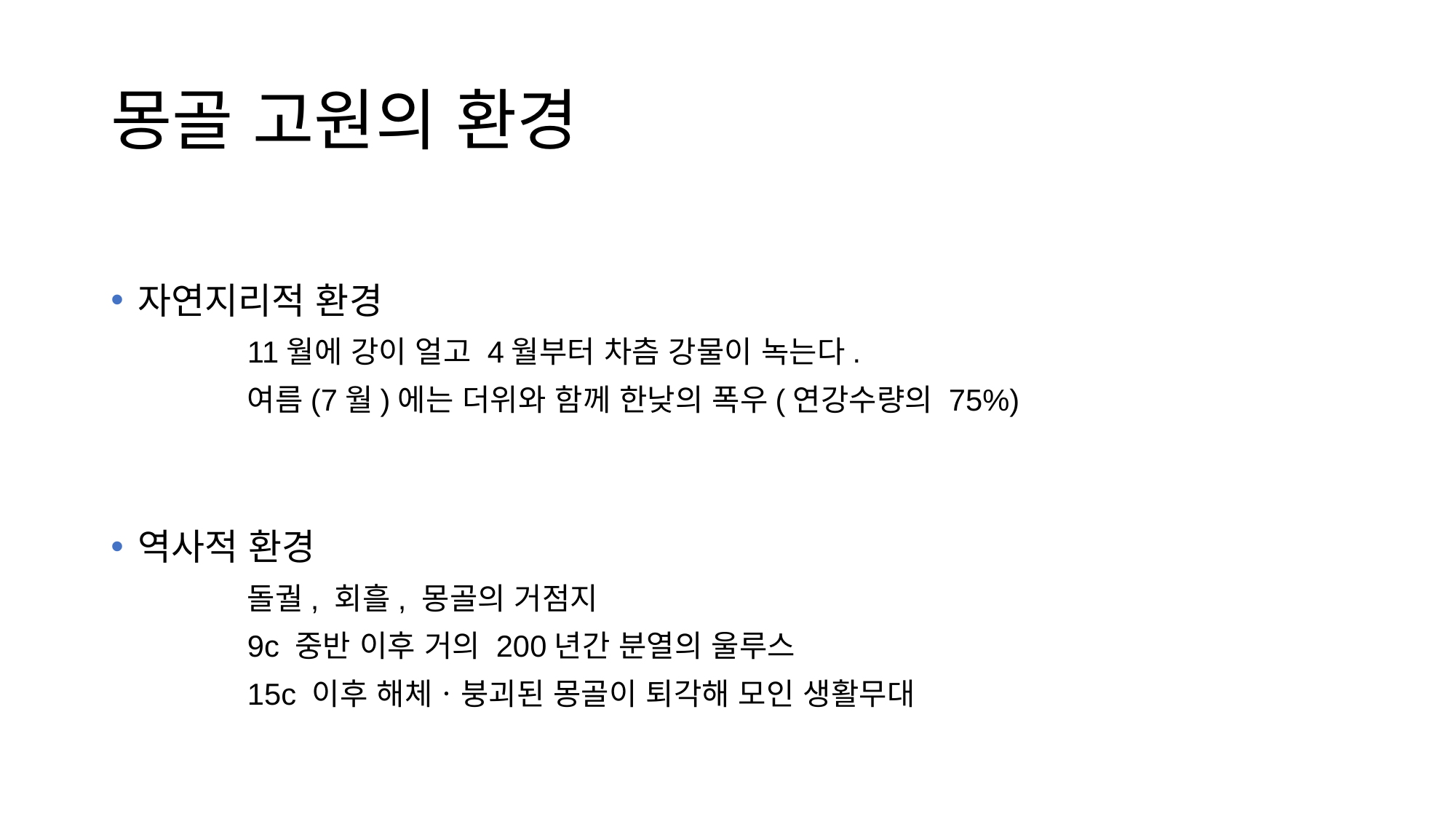

# 몽골 고원의 환경

자연지리적 환경
		11월에 강이 얼고 4월부터 차츰 강물이 녹는다.
		여름(7월)에는 더위와 함께 한낮의 폭우(연강수량의 75%)

역사적 환경
		돌궐, 회흘, 몽골의 거점지
		9c 중반 이후 거의 200년간 분열의 울루스
		15c 이후 해체ㆍ붕괴된 몽골이 퇴각해 모인 생활무대